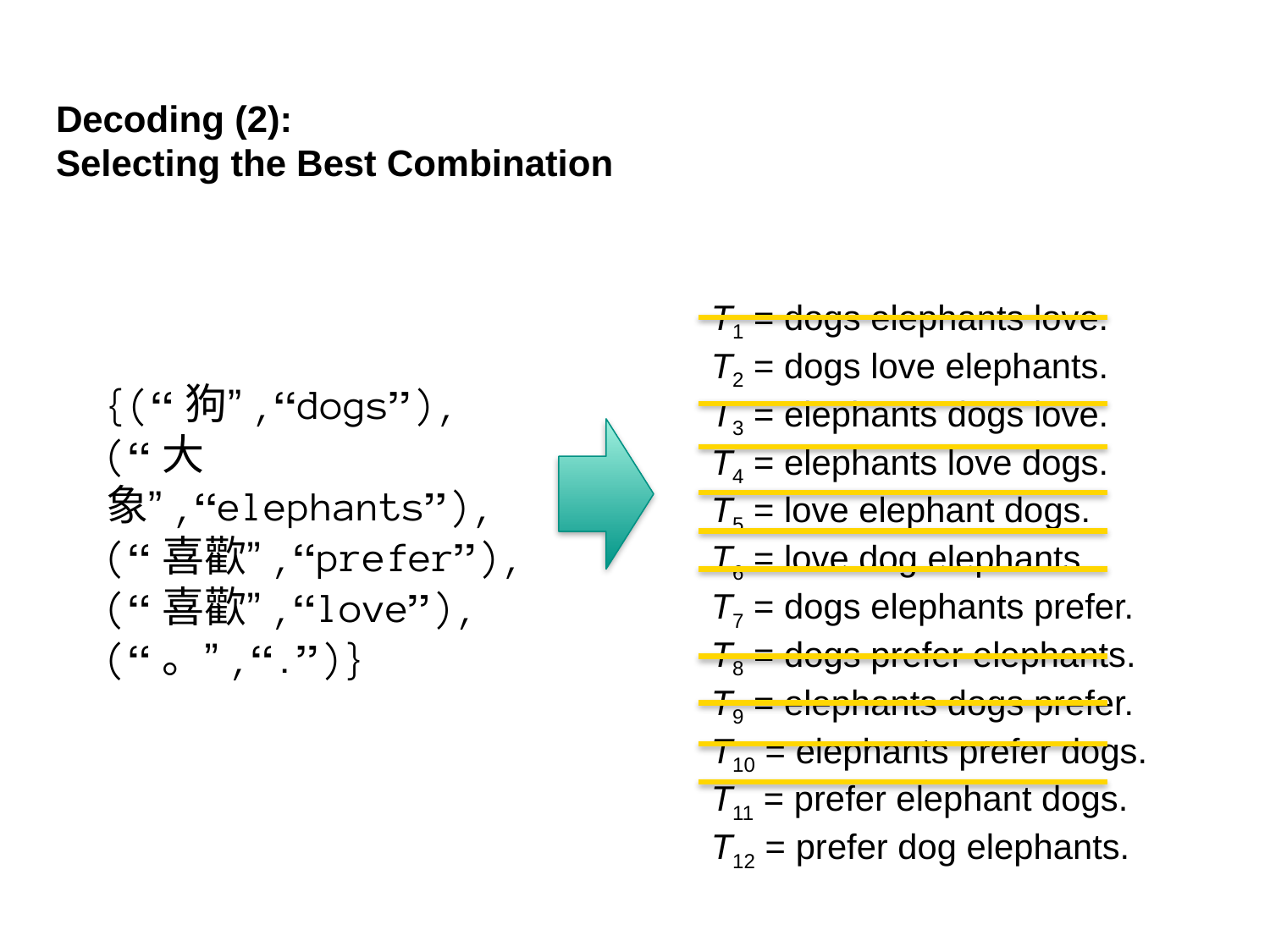

# Decoding (2): Selecting the Best Combination
T1 = dogs elephants love.
T2 = dogs love elephants.
T3 = elephants dogs love.
T4 = elephants love dogs.
T5 = love elephant dogs.
T6 = love dog elephants.
T7 = dogs elephants prefer.
T8 = dogs prefer elephants.
T9 = elephants dogs prefer.
T10 = elephants prefer dogs.
T11 = prefer elephant dogs.
T12 = prefer dog elephants.
{(“狗”,“dogs”),
(“大象”,“elephants”),
(“喜歡”,“prefer”),
(“喜歡”,“love”),
(“。”,“.”)}